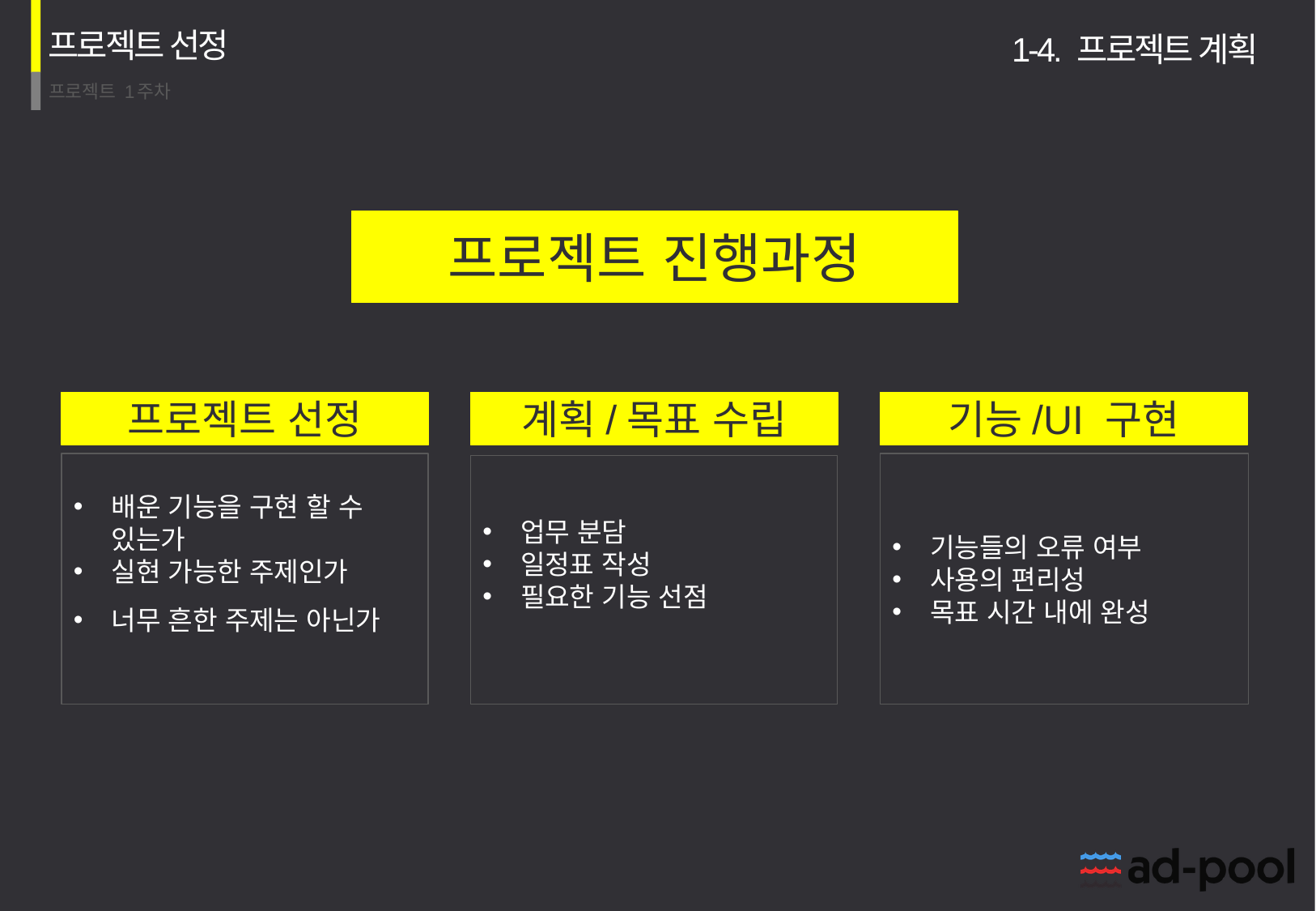

프로젝트 선정

1-4. 프로젝트 계획
프로젝트 진행과정
프로젝트 선정
계획/목표 수립
기능/UI 구현
배운 기능을 구현 할 수 있는가
실현 가능한 주제인가

너무 흔한 주제는 아닌가

기능들의 오류 여부
사용의 편리성
목표 시간 내에 완성
업무 분담
일정표 작성
필요한 기능 선점